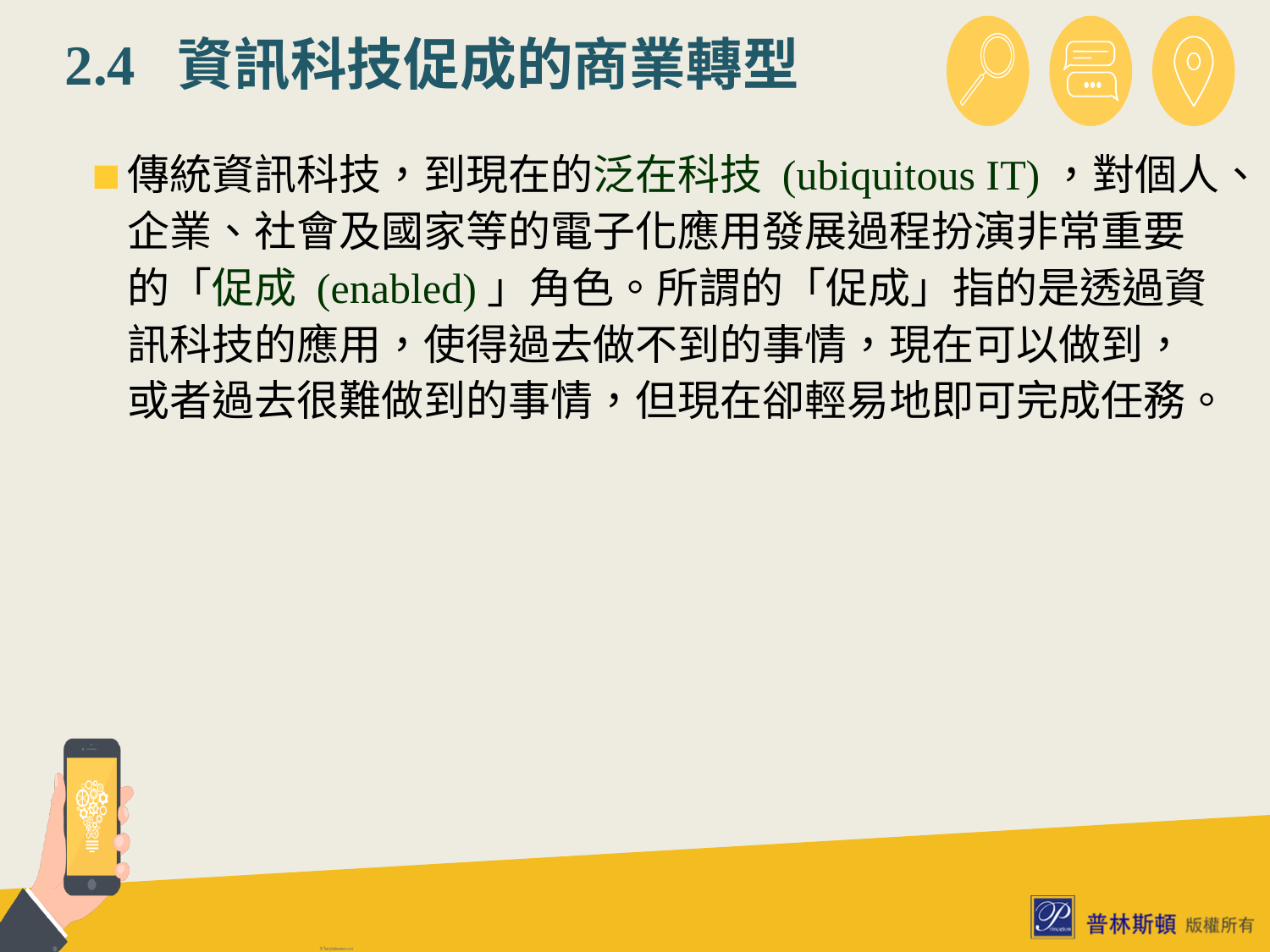

# 2.4  資訊科技促成的商業轉型
傳統資訊科技，到現在的泛在科技 (ubiquitous IT)，對個人、企業、社會及國家等的電子化應用發展過程扮演非常重要的「促成 (enabled)」角色。所謂的「促成」指的是透過資訊科技的應用，使得過去做不到的事情，現在可以做到，或者過去很難做到的事情，但現在卻輕易地即可完成任務。